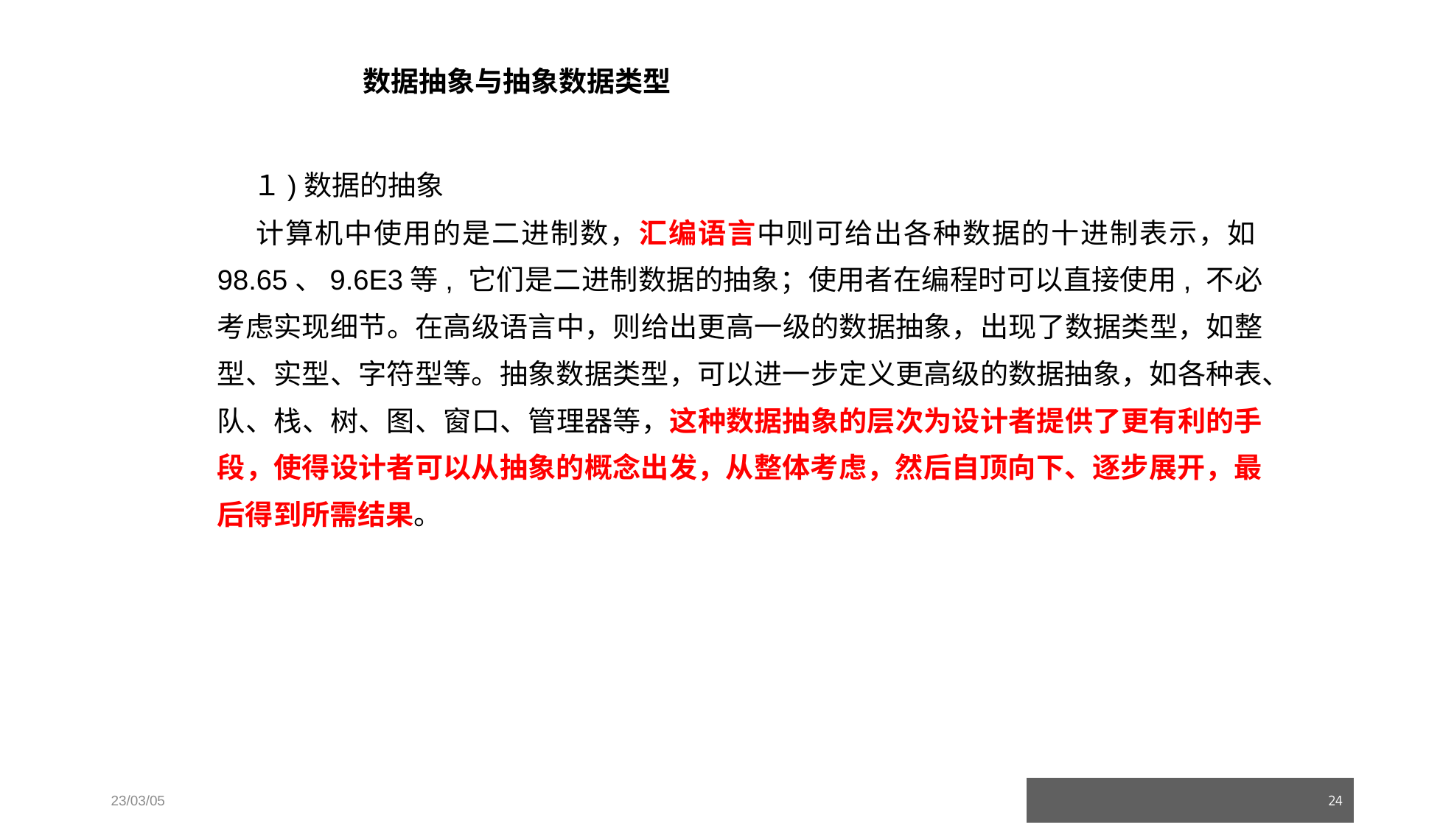

数据抽象与抽象数据类型
    １)数据的抽象
    计算机中使用的是二进制数，汇编语言中则可给出各种数据的十进制表示，如98.65、9.6E3等, 它们是二进制数据的抽象；使用者在编程时可以直接使用, 不必考虑实现细节。在高级语言中，则给出更高一级的数据抽象，出现了数据类型，如整型、实型、字符型等。抽象数据类型，可以进一步定义更高级的数据抽象，如各种表、队、栈、树、图、窗口、管理器等，这种数据抽象的层次为设计者提供了更有利的手段，使得设计者可以从抽象的概念出发，从整体考虑，然后自顶向下、逐步展开，最后得到所需结果。
23/03/05
24